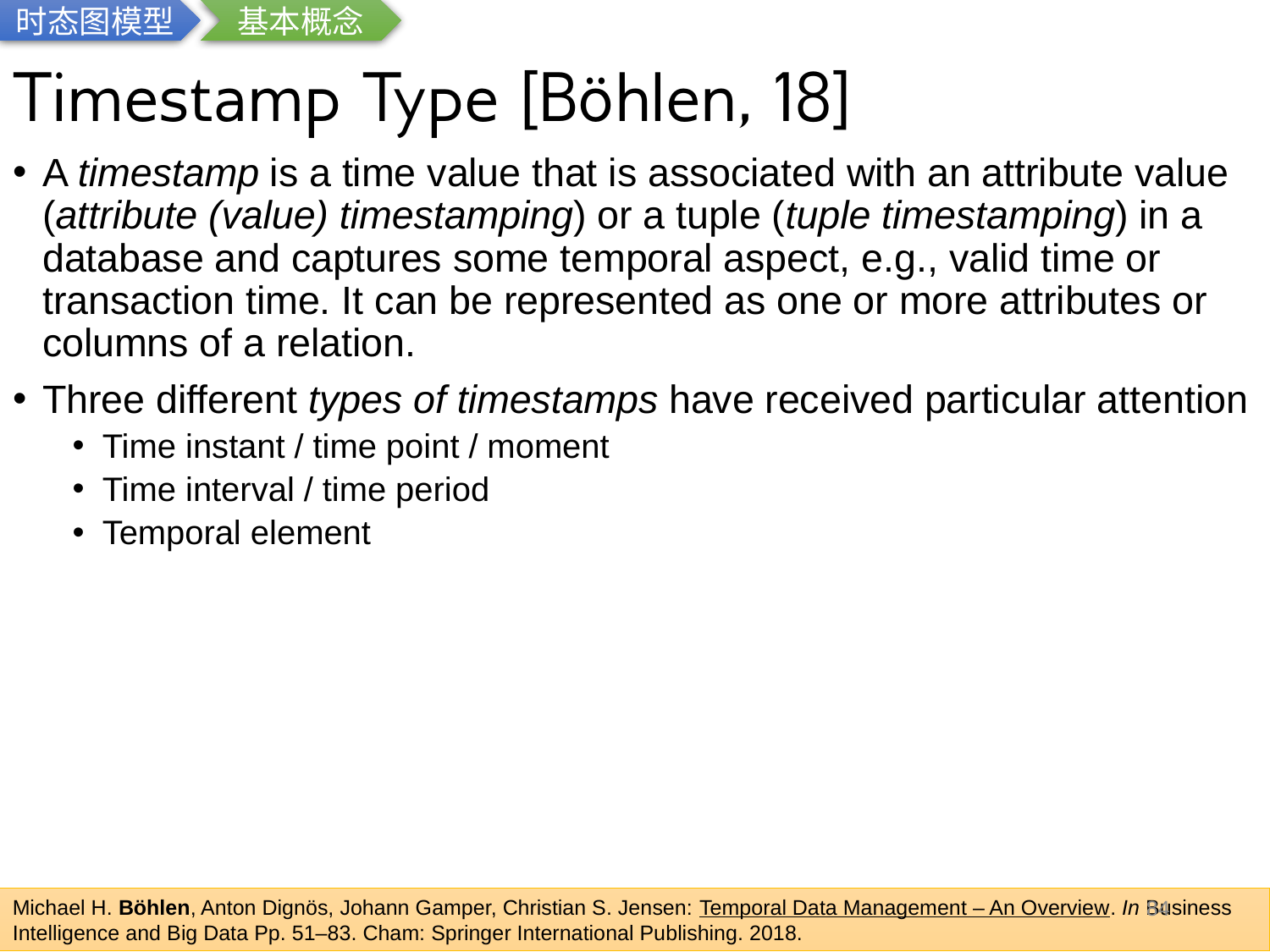

时态图模型
基本概念
# Timestamp Type [Böhlen, 18]
A timestamp is a time value that is associated with an attribute value (attribute (value) timestamping) or a tuple (tuple timestamping) in a database and captures some temporal aspect, e.g., valid time or transaction time. It can be represented as one or more attributes or columns of a relation.
Three different types of timestamps have received particular attention
Time instant / time point / moment
Time interval / time period
Temporal element
84
Michael H. Böhlen, Anton Dignös, Johann Gamper, Christian S. Jensen: Temporal Data Management – An Overview. In Business Intelligence and Big Data Pp. 51–83. Cham: Springer International Publishing. 2018.